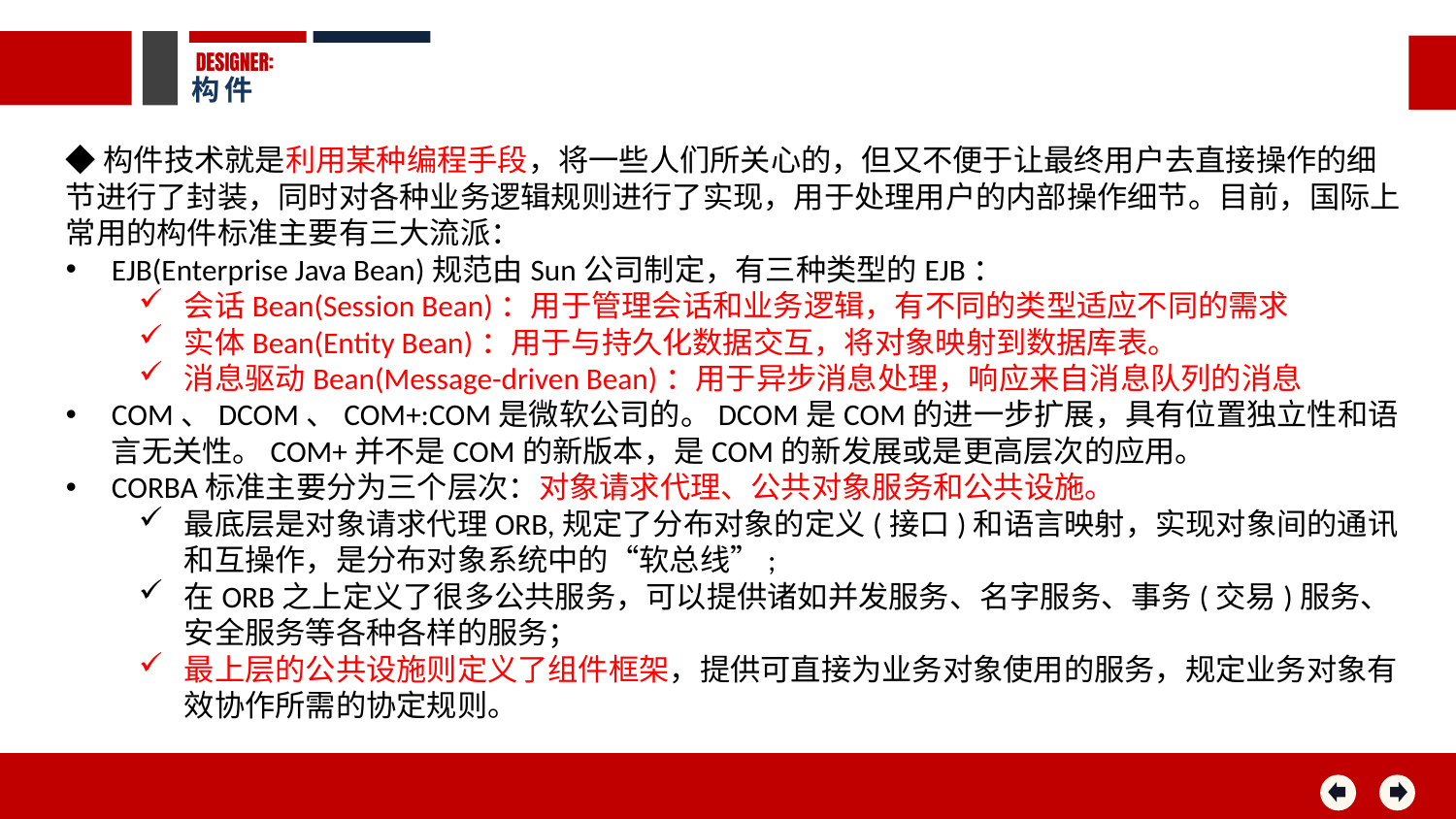

DESIGNER:
构件
◆构件技术就是利用某种编程手段，将一些人们所关心的，但又不便于让最终用户去直接操作的细节进行了封装，同时对各种业务逻辑规则进行了实现，用于处理用户的内部操作细节。目前，国际上常用的构件标准主要有三大流派：
EJB(Enterprise Java Bean)规范由Sun公司制定，有三种类型的EJB：
会话Bean(Session Bean)：用于管理会话和业务逻辑，有不同的类型适应不同的需求
实体Bean(Entity Bean)：用于与持久化数据交互，将对象映射到数据库表。
消息驱动Bean(Message-driven Bean)：用于异步消息处理，响应来自消息队列的消息
COM、DCOM、COM+:COM是微软公司的。DCOM是COM的进一步扩展，具有位置独立性和语言无关性。COM+并不是COM的新版本，是COM的新发展或是更高层次的应用。
CORBA标准主要分为三个层次：对象请求代理、公共对象服务和公共设施。
最底层是对象请求代理ORB,规定了分布对象的定义(接口)和语言映射，实现对象间的通讯和互操作，是分布对象系统中的“软总线”;
在ORB之上定义了很多公共服务，可以提供诸如并发服务、名字服务、事务(交易)服务、安全服务等各种各样的服务；
最上层的公共设施则定义了组件框架，提供可直接为业务对象使用的服务，规定业务对象有效协作所需的协定规则。